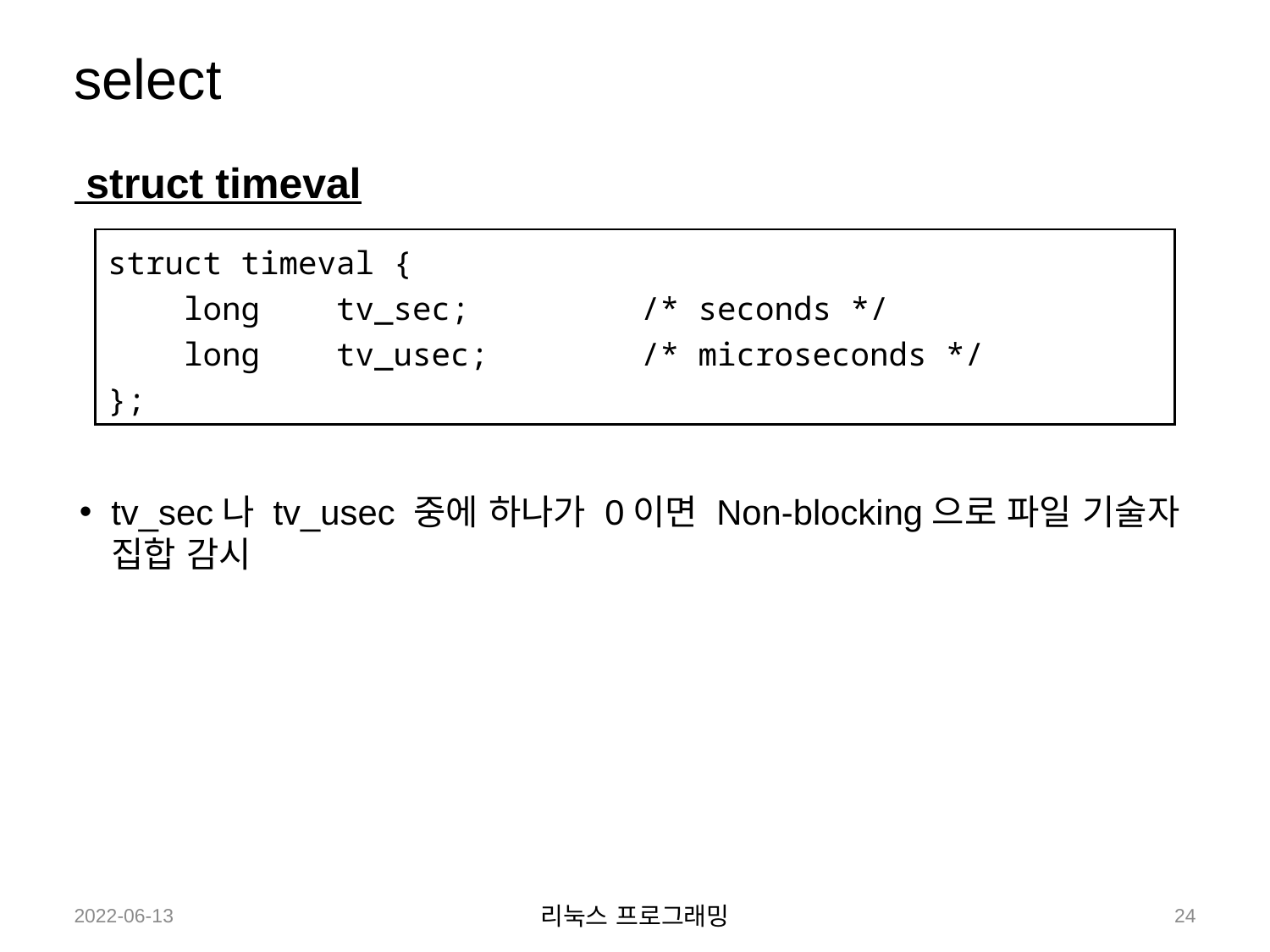

# select
 struct timeval

tv_sec나 tv_usec 중에 하나가 0이면 Non-blocking으로 파일 기술자 집합 감시

struct timeval {
    long    tv_sec;         /* seconds */
    long    tv_usec;        /* microseconds */
};
2022-06-13
리눅스 프로그래밍
24